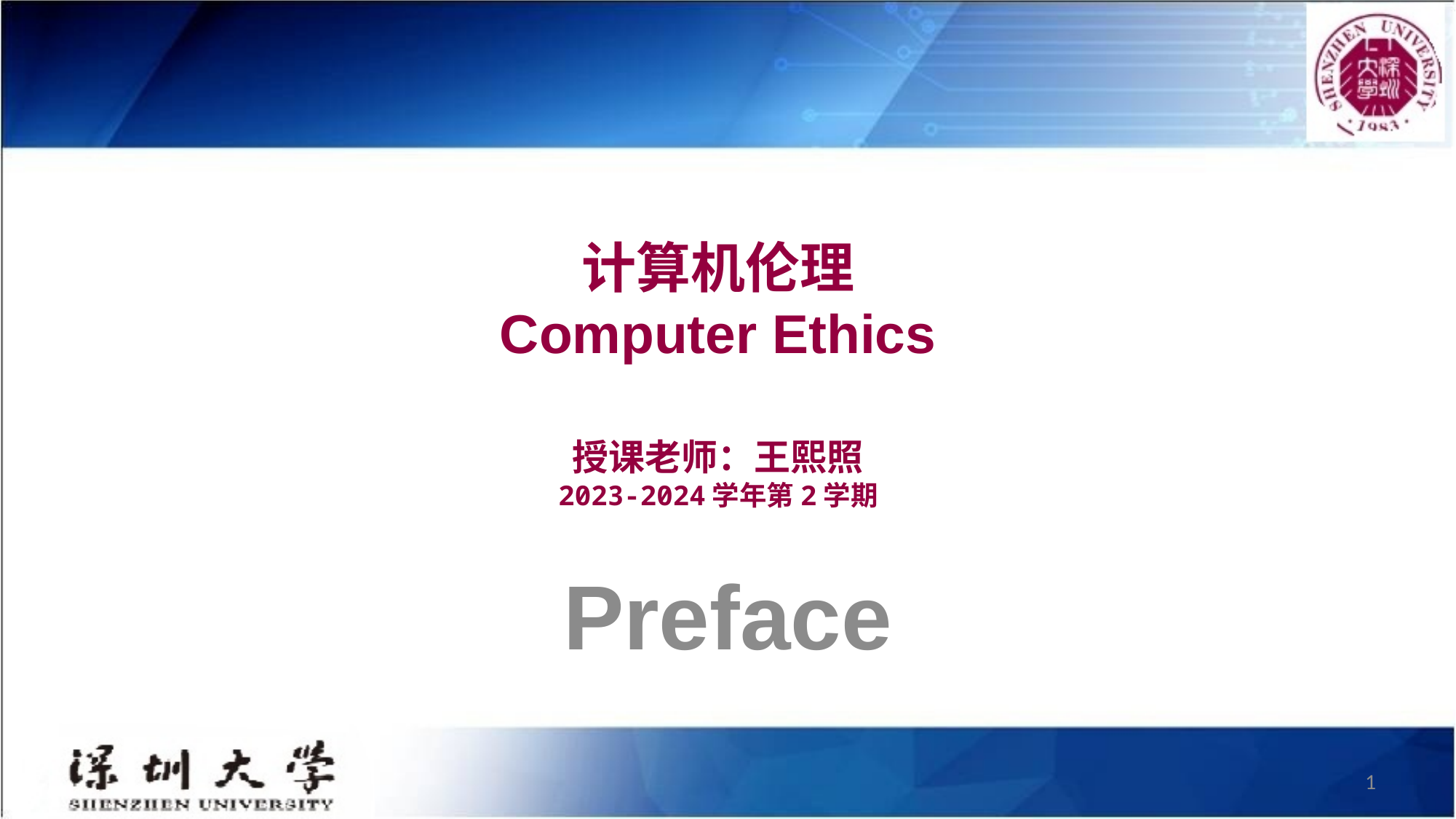

计算机伦理
Computer Ethics
授课老师：王熙照
2023-2024学年第2学期
Preface
1